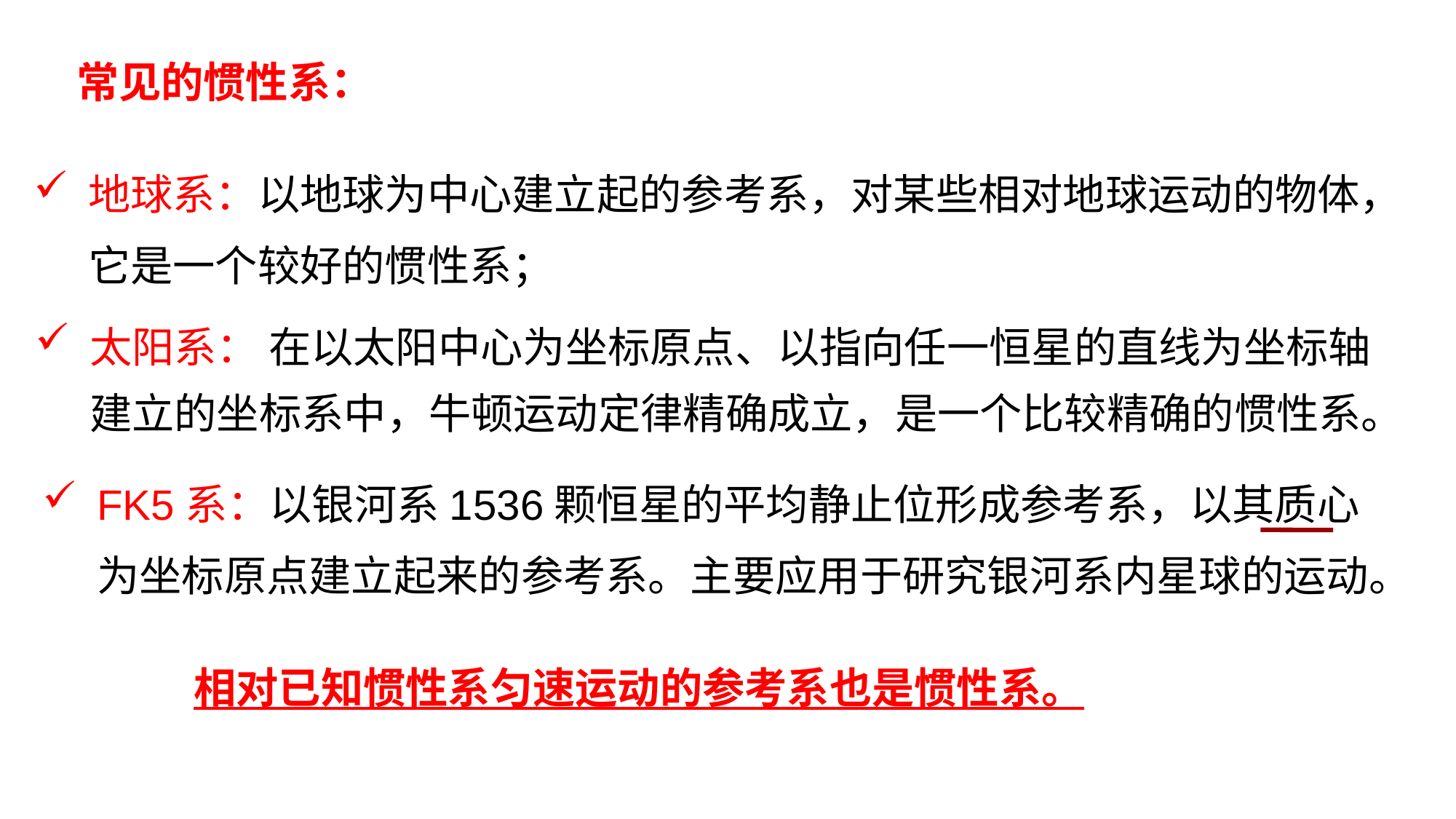

常见的惯性系：
地球系：以地球为中心建立起的参考系，对某些相对地球运动的物体，它是一个较好的惯性系；
太阳系： 在以太阳中心为坐标原点、以指向任一恒星的直线为坐标轴建立的坐标系中，牛顿运动定律精确成立，是一个比较精确的惯性系。
FK5系：以银河系1536颗恒星的平均静止位形成参考系，以其质心为坐标原点建立起来的参考系。主要应用于研究银河系内星球的运动。

相对已知惯性系匀速运动的参考系也是惯性系。
6